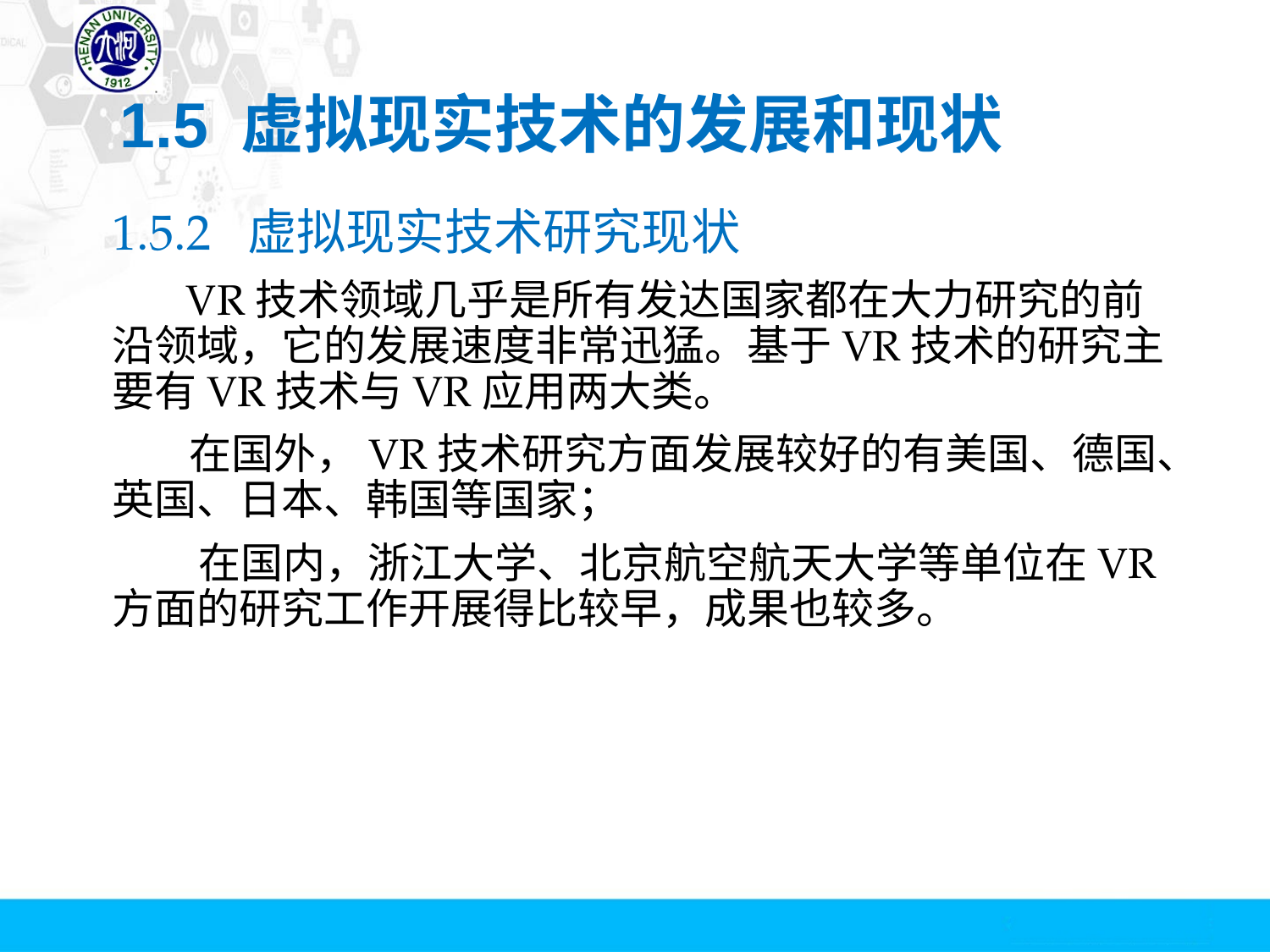

# 1.5 虚拟现实技术的发展和现状
1.5.2  虚拟现实技术研究现状
       VR技术领域几乎是所有发达国家都在大力研究的前沿领域，它的发展速度非常迅猛。基于VR技术的研究主要有VR技术与VR应用两大类。
       在国外，VR技术研究方面发展较好的有美国、德国、英国、日本、韩国等国家；
        在国内，浙江大学、北京航空航天大学等单位在VR方面的研究工作开展得比较早，成果也较多。